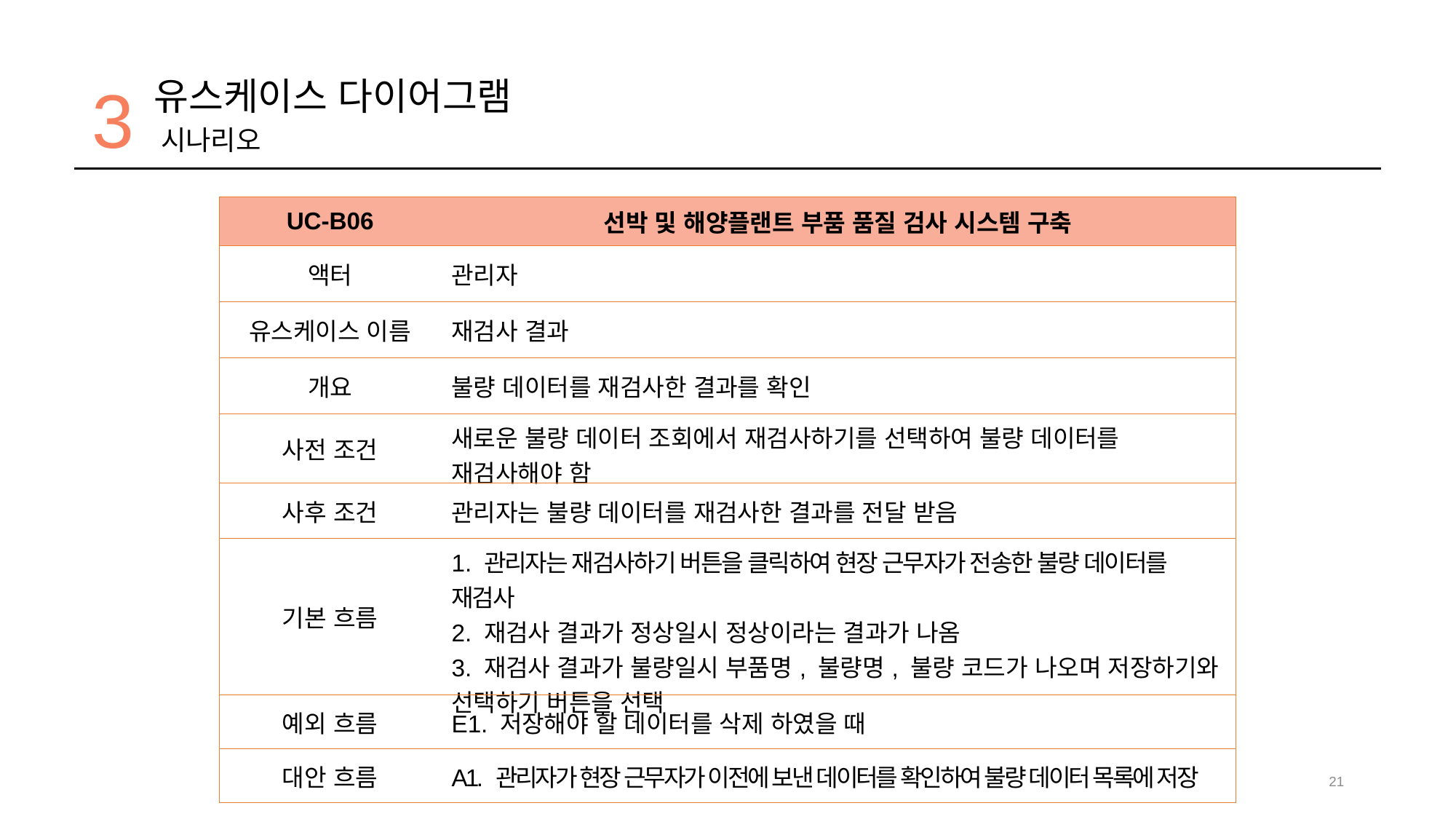

3
유스케이스 다이어그램
시나리오
| UC-B06 | 선박 및 해양플랜트 부품 품질 검사 시스템 구축 |
| --- | --- |
| 액터 | 관리자 |
| 유스케이스 이름 | 재검사 결과 |
| 개요 | 불량 데이터를 재검사한 결과를 확인 |
| 사전 조건 | 새로운 불량 데이터 조회에서 재검사하기를 선택하여 불량 데이터를 재검사해야 함 |
| 사후 조건 | 관리자는 불량 데이터를 재검사한 결과를 전달 받음 |
| 기본 흐름 | 1. 관리자는 재검사하기 버튼을 클릭하여 현장 근무자가 전송한 불량 데이터를 재검사 2. 재검사 결과가 정상일시 정상이라는 결과가 나옴 3. 재검사 결과가 불량일시 부품명, 불량명, 불량 코드가 나오며 저장하기와 선택하기 버튼을 선택 |
| 예외 흐름 | E1. 저장해야 할 데이터를 삭제 하였을 때 |
| 대안 흐름 | A1. 관리자가 현장 근무자가 이전에 보낸 데이터를 확인하여 불량 데이터 목록에 저장 |
21